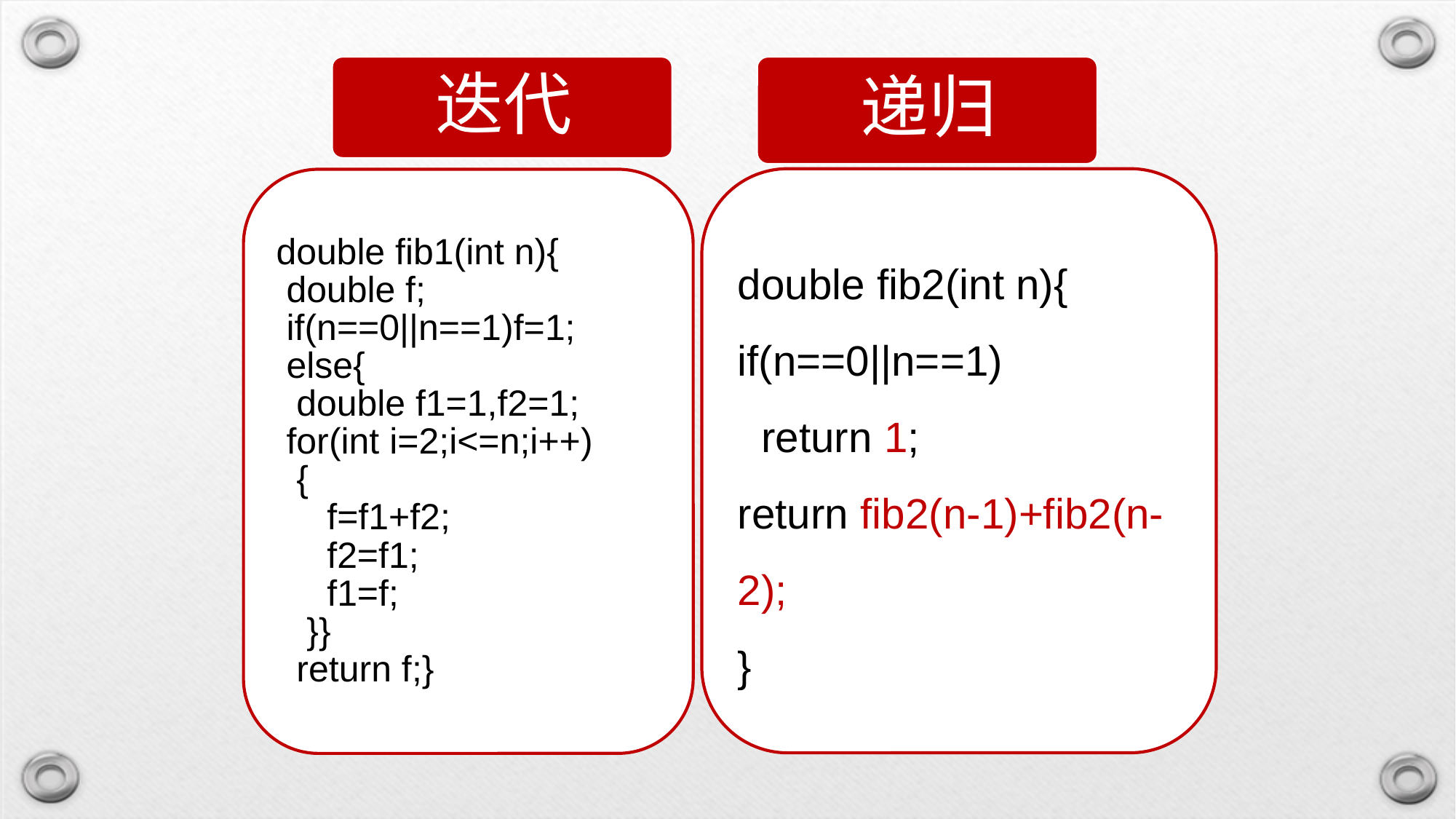

迭代
递归
double fib2(int n){
if(n==0||n==1)
  return 1;
return fib2(n-1)+fib2(n-2);
}
double fib1(int n){
 double f;
 if(n==0||n==1)f=1;
 else{
  double f1=1,f2=1;
 for(int i=2;i<=n;i++)
  {
     f=f1+f2;
     f2=f1;
     f1=f;
   }}
  return f;}